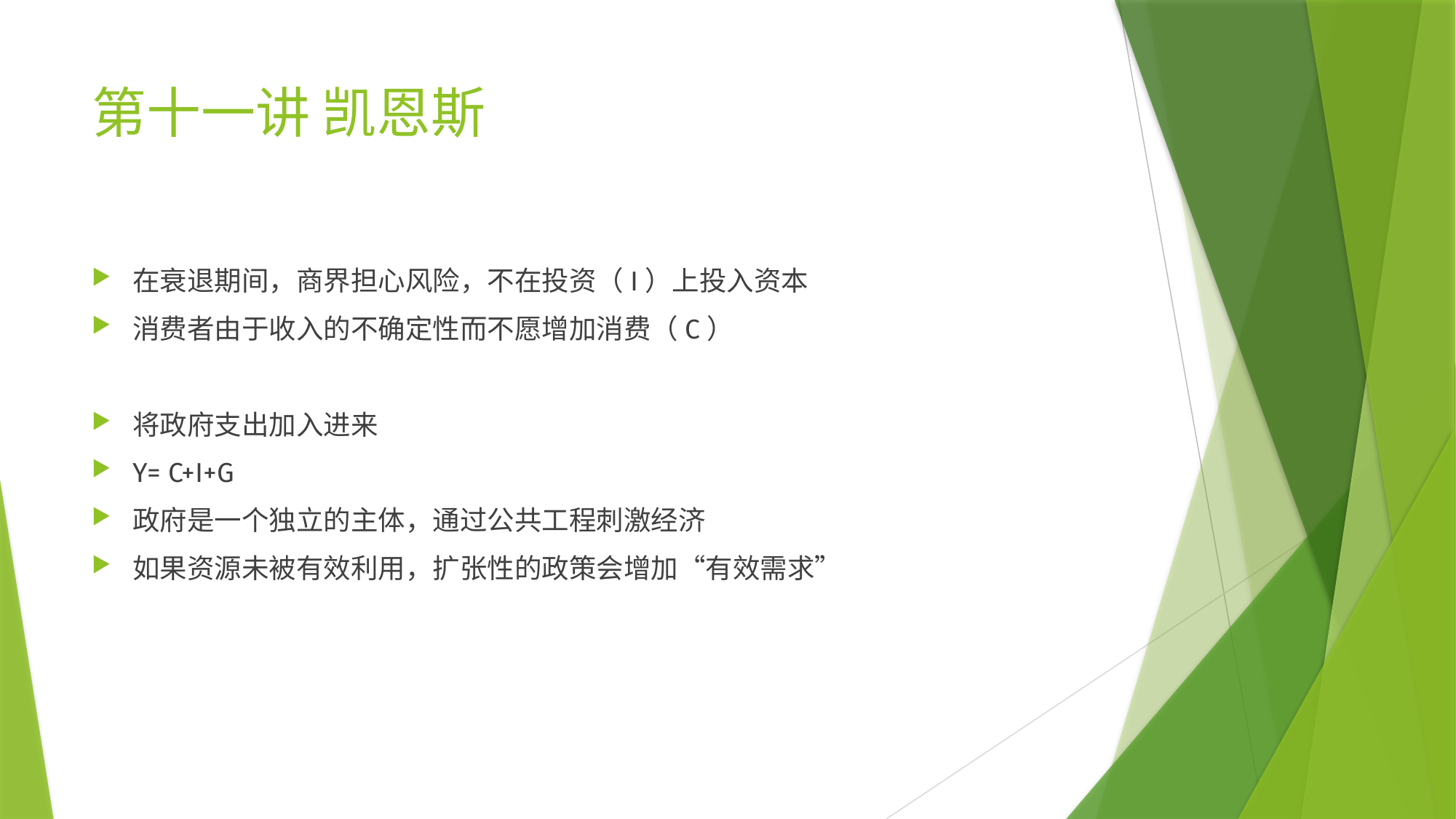

# 第十一讲 凯恩斯
在衰退期间，商界担心风险，不在投资（I）上投入资本
消费者由于收入的不确定性而不愿增加消费（C）

将政府支出加入进来
Y= C+I+G
政府是一个独立的主体，通过公共工程刺激经济
如果资源未被有效利用，扩张性的政策会增加“有效需求”